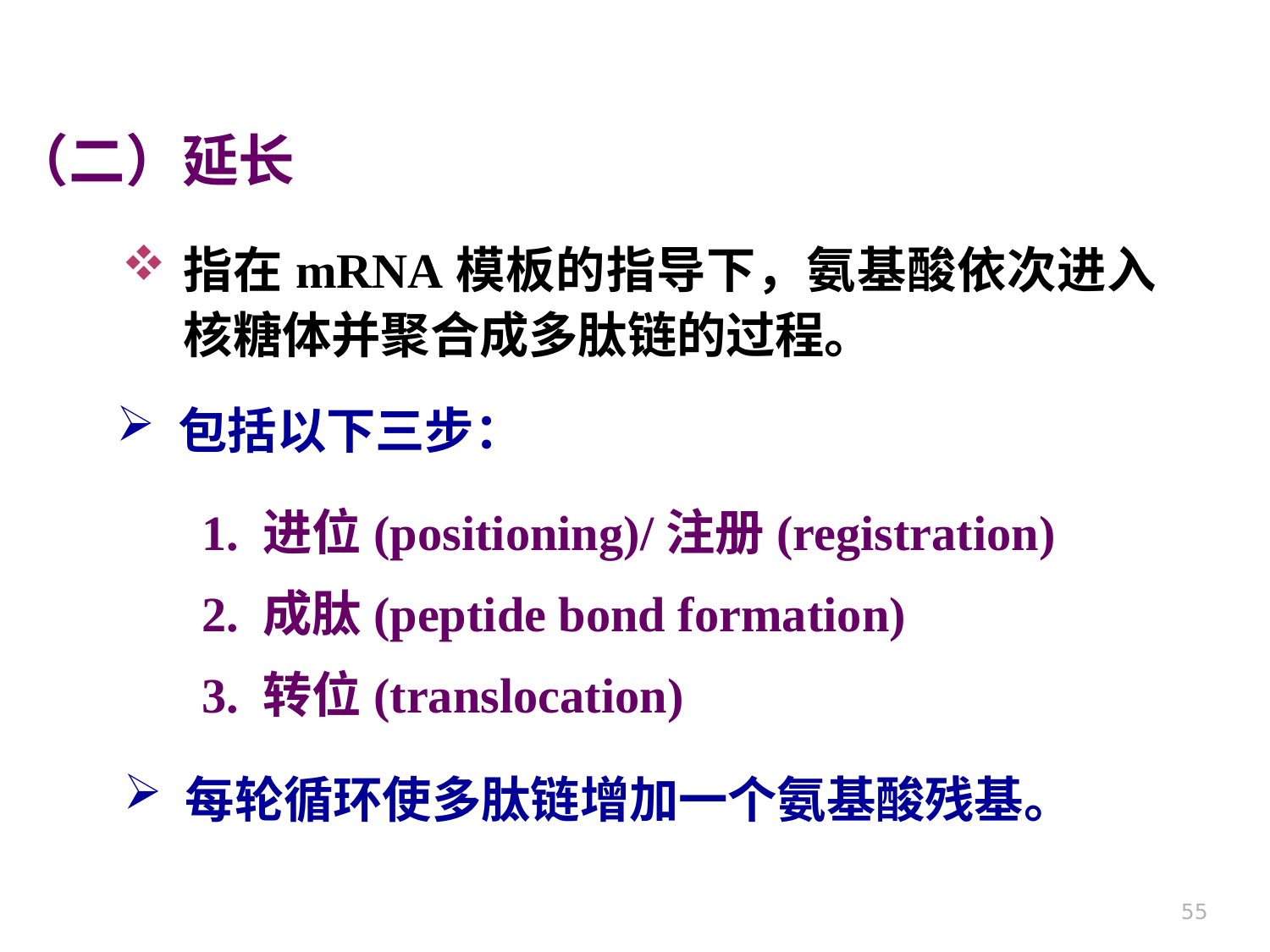

（二）延长
指在mRNA模板的指导下，氨基酸依次进入核糖体并聚合成多肽链的过程。
包括以下三步：
1. 进位(positioning)/注册(registration)
2. 成肽(peptide bond formation)
3. 转位(translocation)
每轮循环使多肽链增加一个氨基酸残基。
55